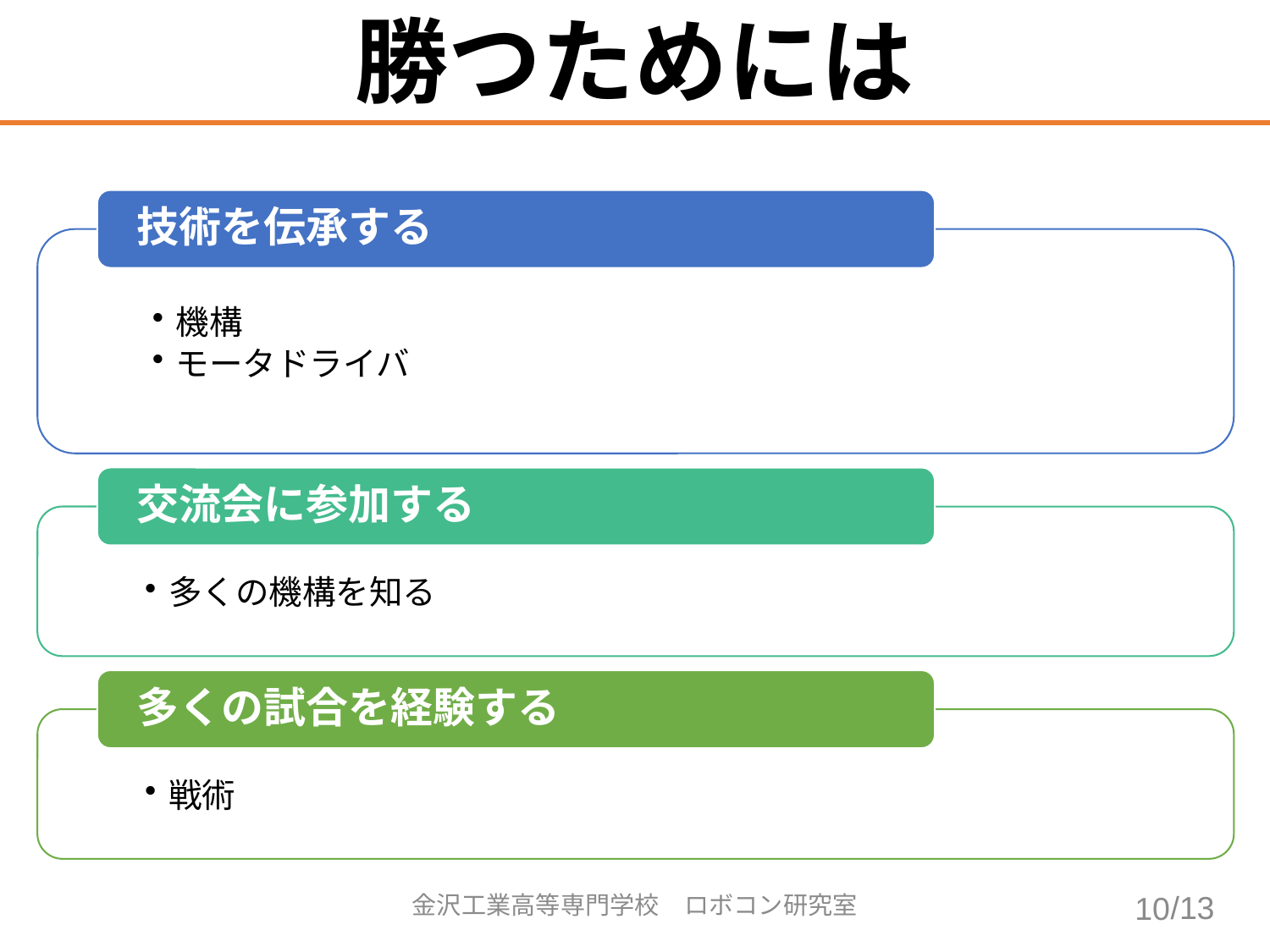

# 勝つためには
機構
モータドライバ
技術を伝承する
多くの機構を知る
交流会に参加する
戦術
多くの試合を経験する
金沢工業高等専門学校　ロボコン研究室
10